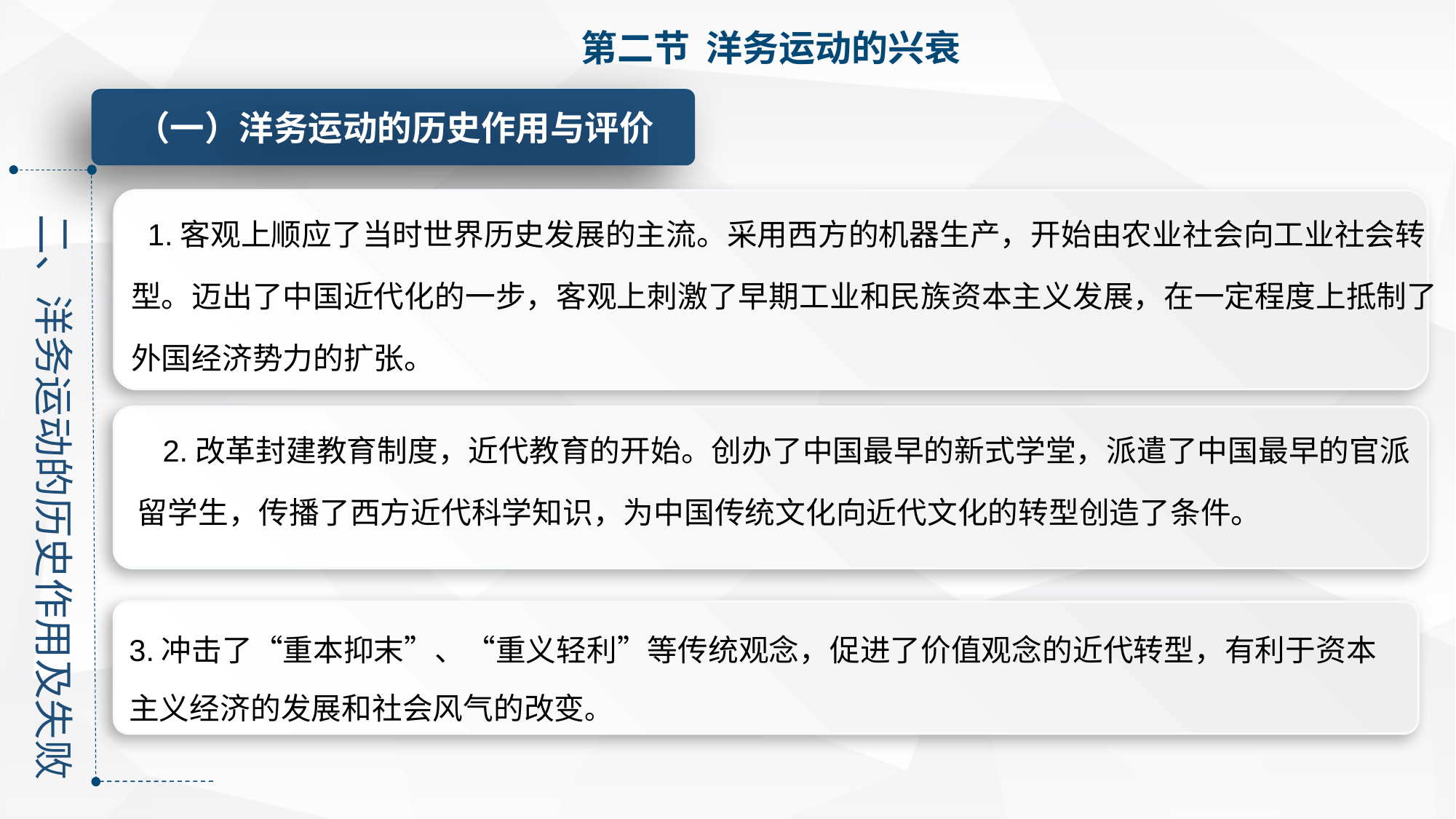

第二节  洋务运动的兴衰

（一）洋务运动的历史作用与评价

二、洋务运动的历史作用及失败

  1.客观上顺应了当时世界历史发展的主流。采用西方的机器生产，开始由农业社会向工业社会转型。迈出了中国近代化的一步，客观上刺激了早期工业和民族资本主义发展，在一定程度上抵制了外国经济势力的扩张。
   2.改革封建教育制度，近代教育的开始。创办了中国最早的新式学堂，派遣了中国最早的官派留学生，传播了西方近代科学知识，为中国传统文化向近代文化的转型创造了条件。

3.冲击了“重本抑末”、“重义轻利”等传统观念，促进了价值观念的近代转型，有利于资本主义经济的发展和社会风气的改变。